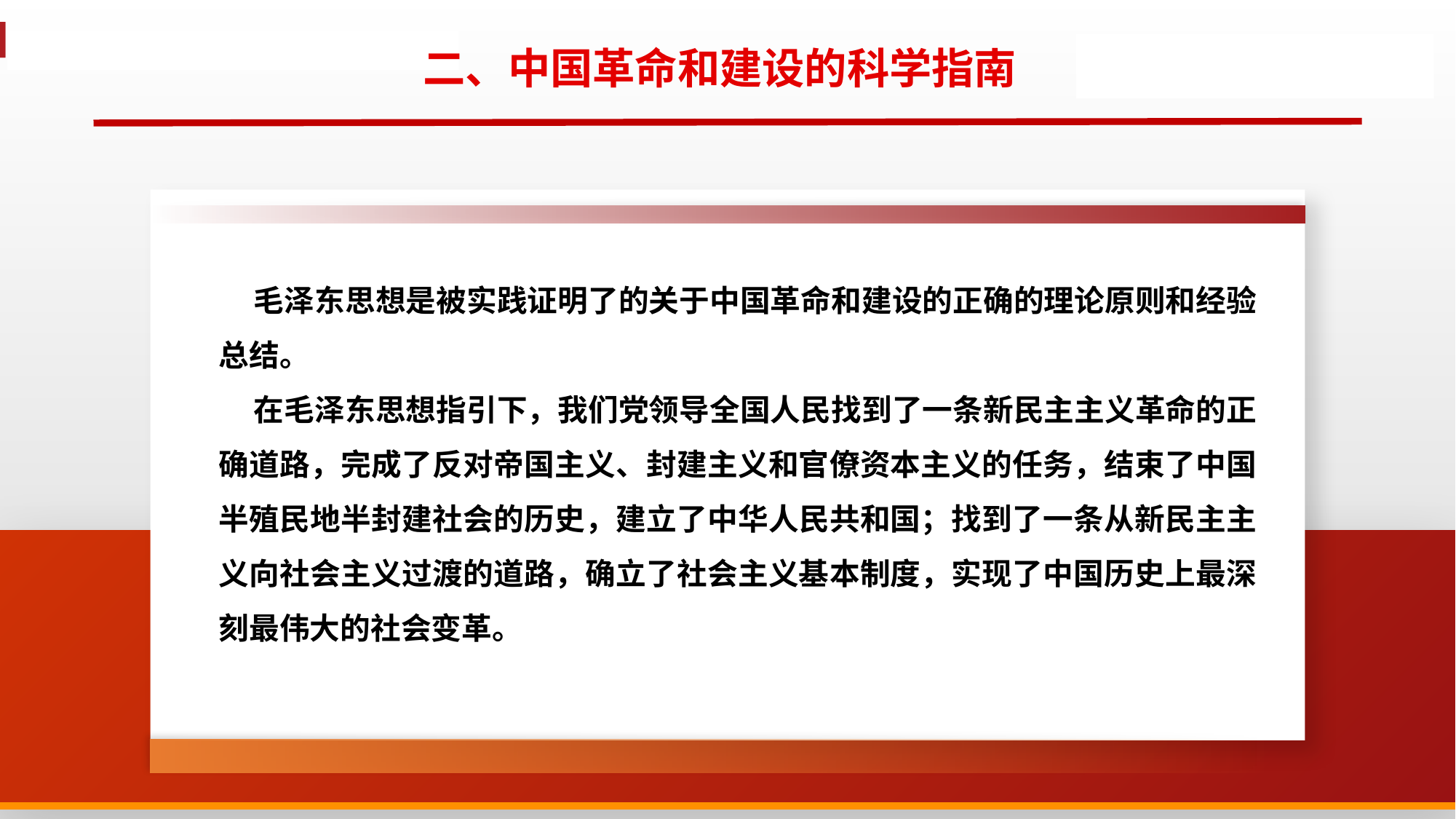

一、如何正确认识毛泽东思想的历史地位？

二、中国革命和建设的科学指南

    毛泽东思想是被实践证明了的关于中国革命和建设的正确的理论原则和经验总结。
    在毛泽东思想指引下，我们党领导全国人民找到了一条新民主主义革命的正确道路，完成了反对帝国主义、封建主义和官僚资本主义的任务，结束了中国半殖民地半封建社会的历史，建立了中华人民共和国；找到了一条从新民主主义向社会主义过渡的道路，确立了社会主义基本制度，实现了中国历史上最深刻最伟大的社会变革。